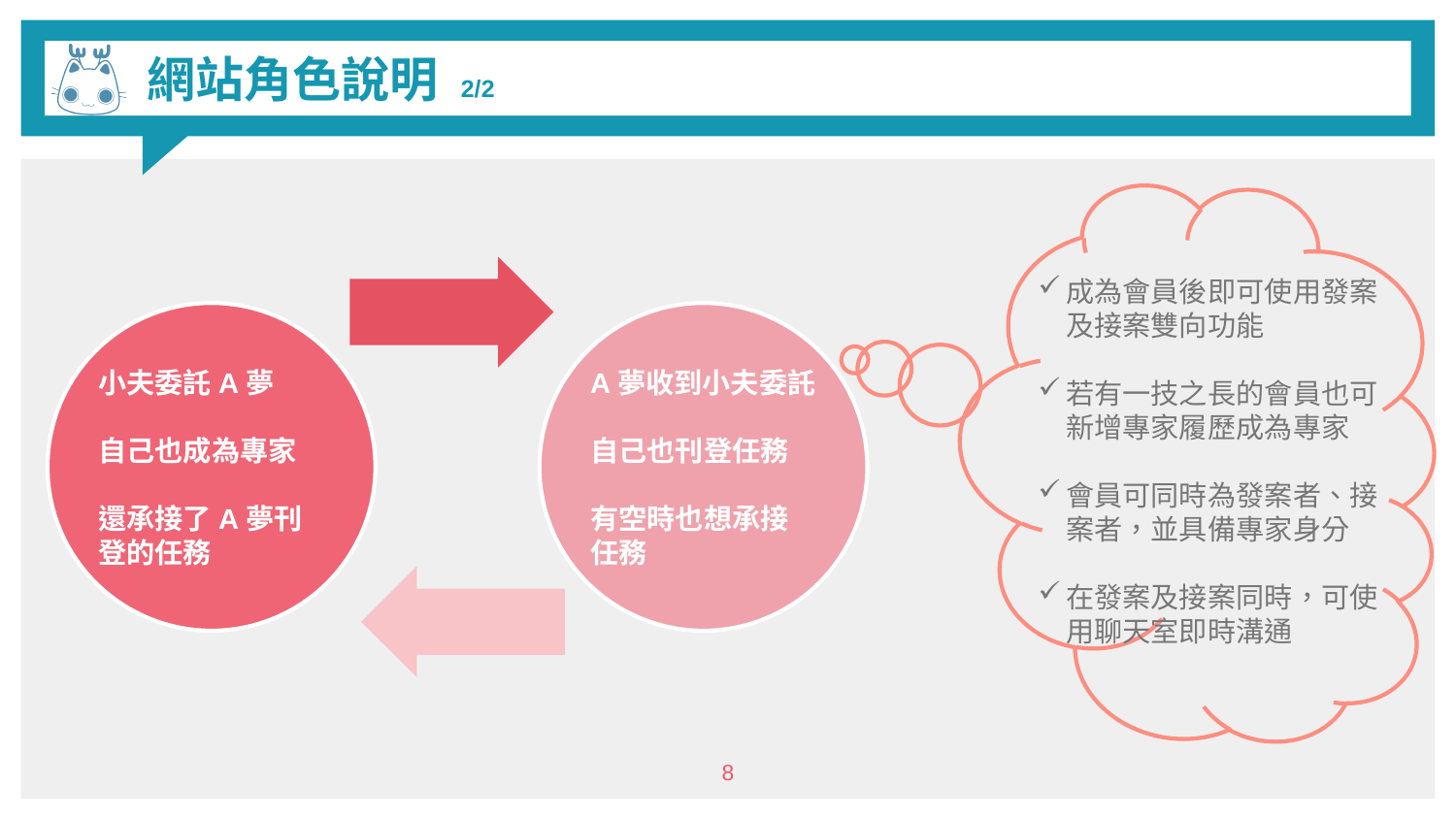

# 網站角色說明 2/2

小夫委託A夢

自己也成為專家

還承接了A夢刊登的任務

A夢收到小夫委託

自己也刊登任務

有空時也想承接任務

成為會員後即可使用發案及接案雙向功能

若有一技之長的會員也可新增專家履歷成為專家

會員可同時為發案者、接案者，並具備專家身分

在發案及接案同時，可使用聊天室即時溝通
8